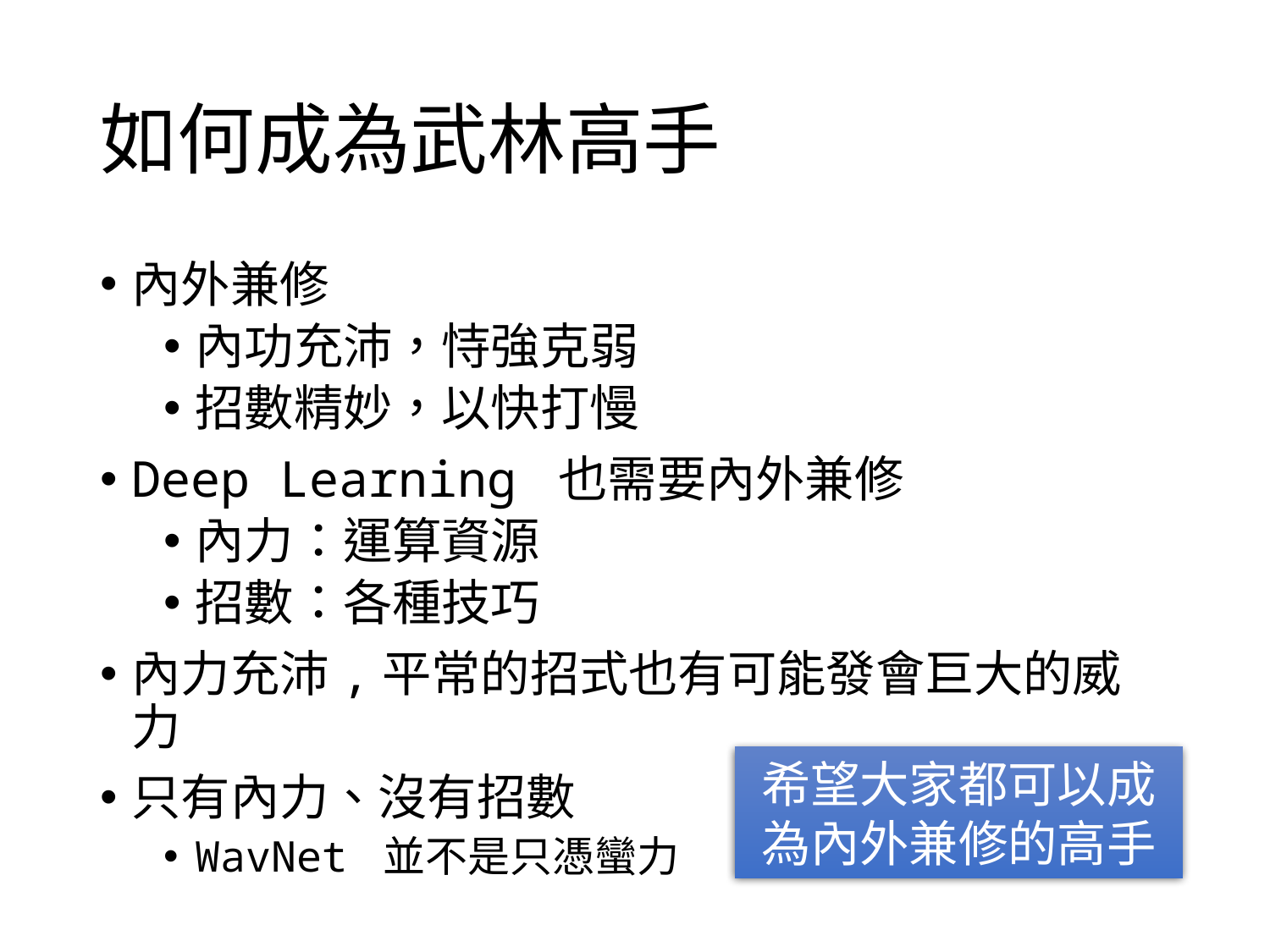

# 如何成為武林高手
內外兼修
內功充沛，恃強克弱
招數精妙，以快打慢
Deep Learning 也需要內外兼修
內力：運算資源
招數：各種技巧
內力充沛,平常的招式也有可能發會巨大的威力
只有內力、沒有招數
WavNet 並不是只憑蠻力
希望大家都可以成為內外兼修的高手